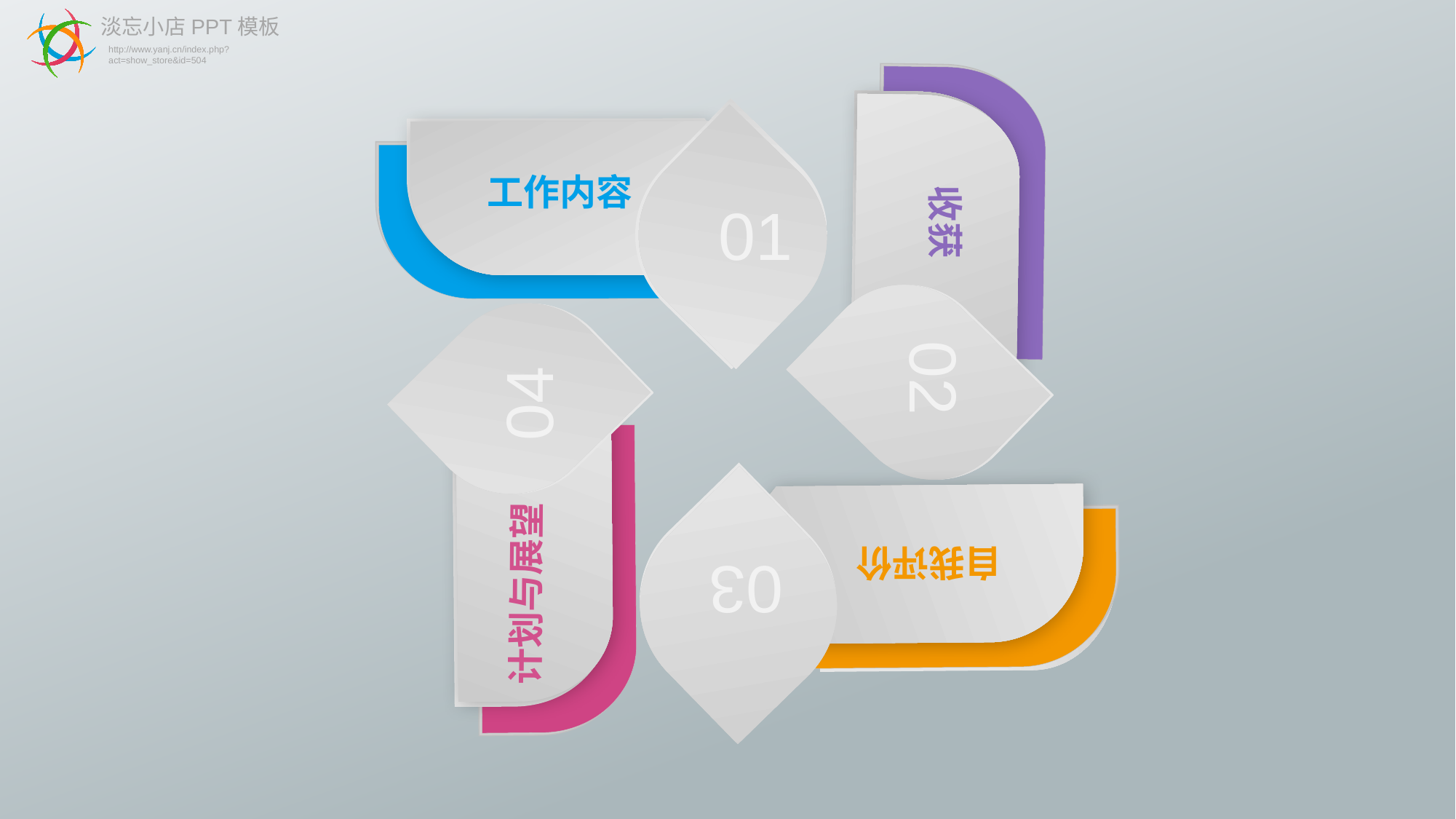

淡忘小店PPT模板

http://www.yanj.cn/index.php?act=show_store&id=504

01

工作内容

收获

02

自我评价

03

04

计划与展望